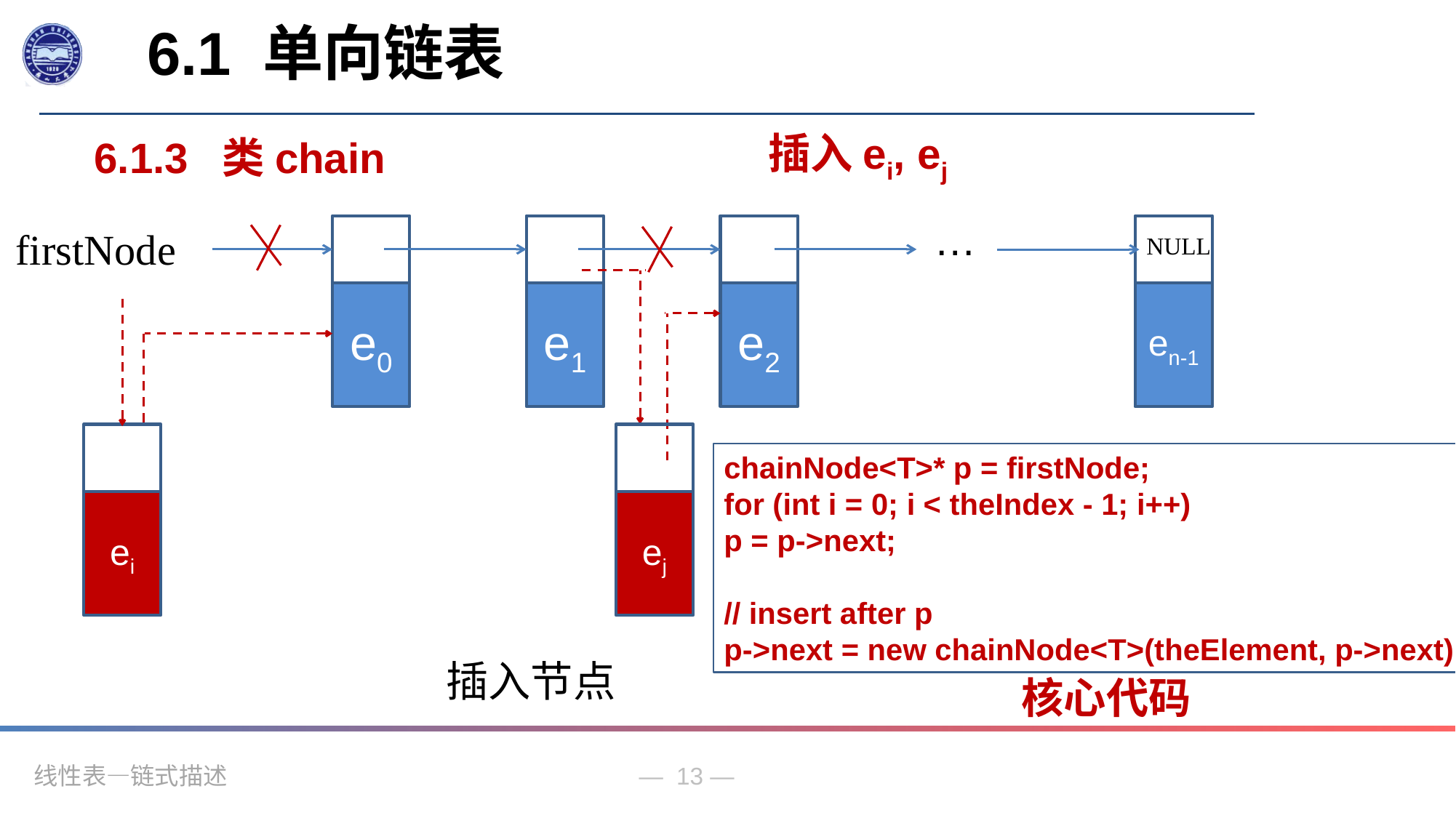

6.1 单向链表
插入ei, ej
6.1.3  类chain
…

e0

e1

e2

en-1
firstNode
NULL

ei

ej
chainNode<T>* p = firstNode;
for (int i = 0; i < theIndex - 1; i++)
p = p->next;

// insert after p
p->next = new chainNode<T>(theElement, p->next);
插入节点
核心代码